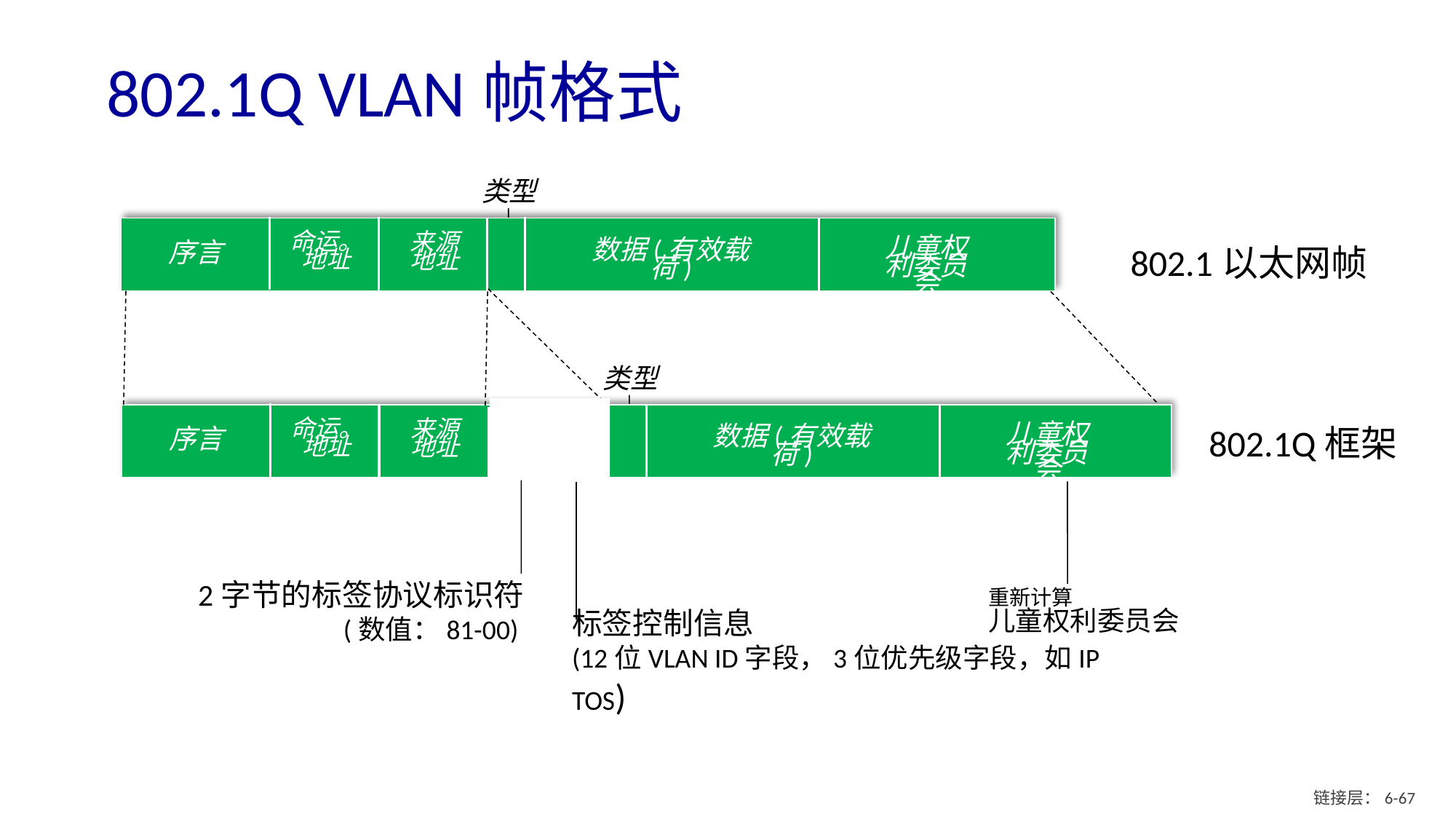

# 802.1Q VLAN帧格式
类型

命运。
地址
来源
地址
儿童权利委员会
数据(有效载荷)
序言
802.1以太网帧

类型

802.1Q框架
命运。
地址
来源
地址
儿童权利委员会
数据(有效载荷)
序言

2字节的标签协议标识符
                        (数值：81-00)
重新计算
儿童权利委员会
标签控制信息
(12位VLAN ID字段，3位优先级字段，如IP TOS)
链接层：6-67